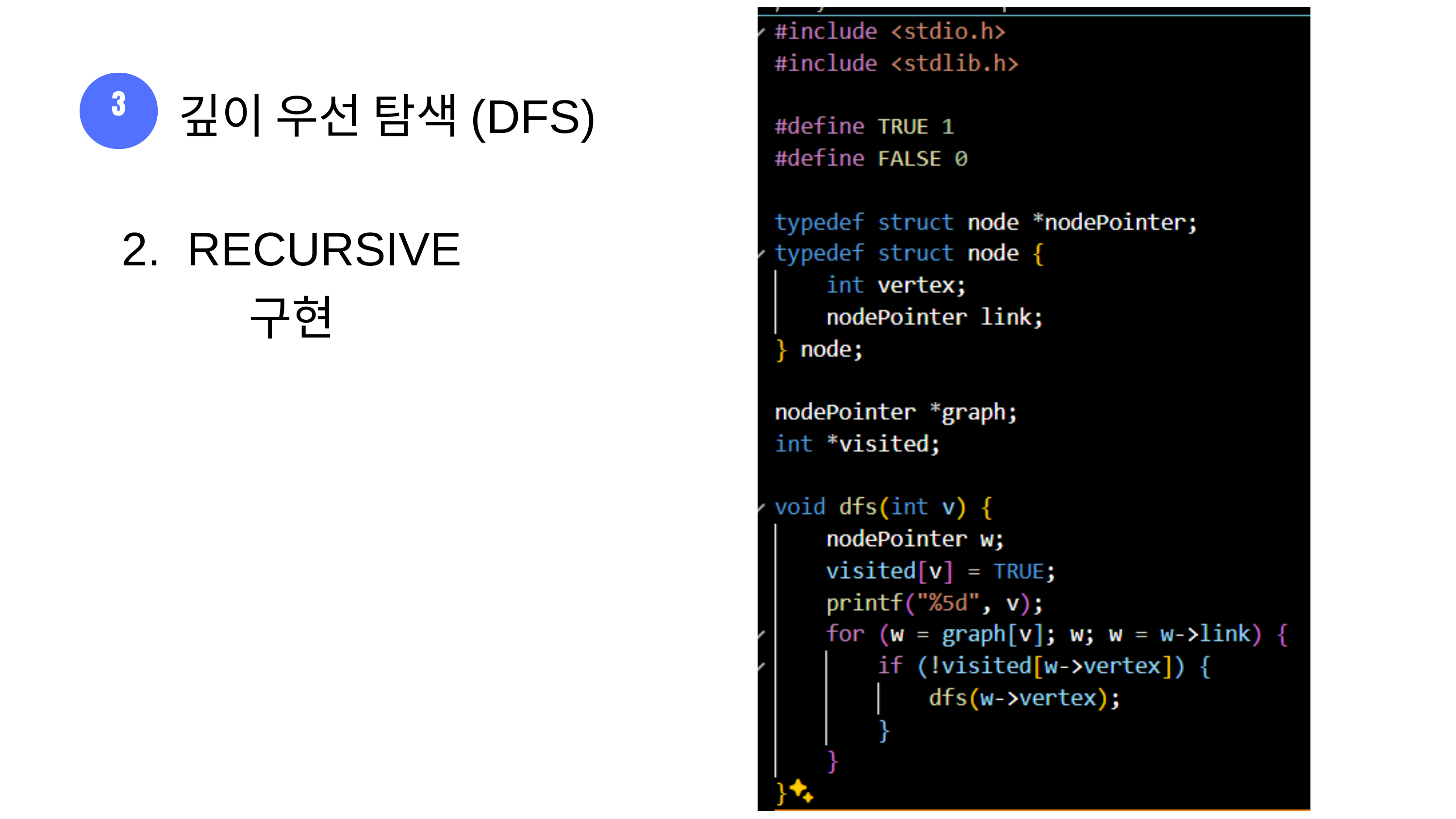

3
깊이 우선 탐색(DFS)
2.  RECURSIVE 구현